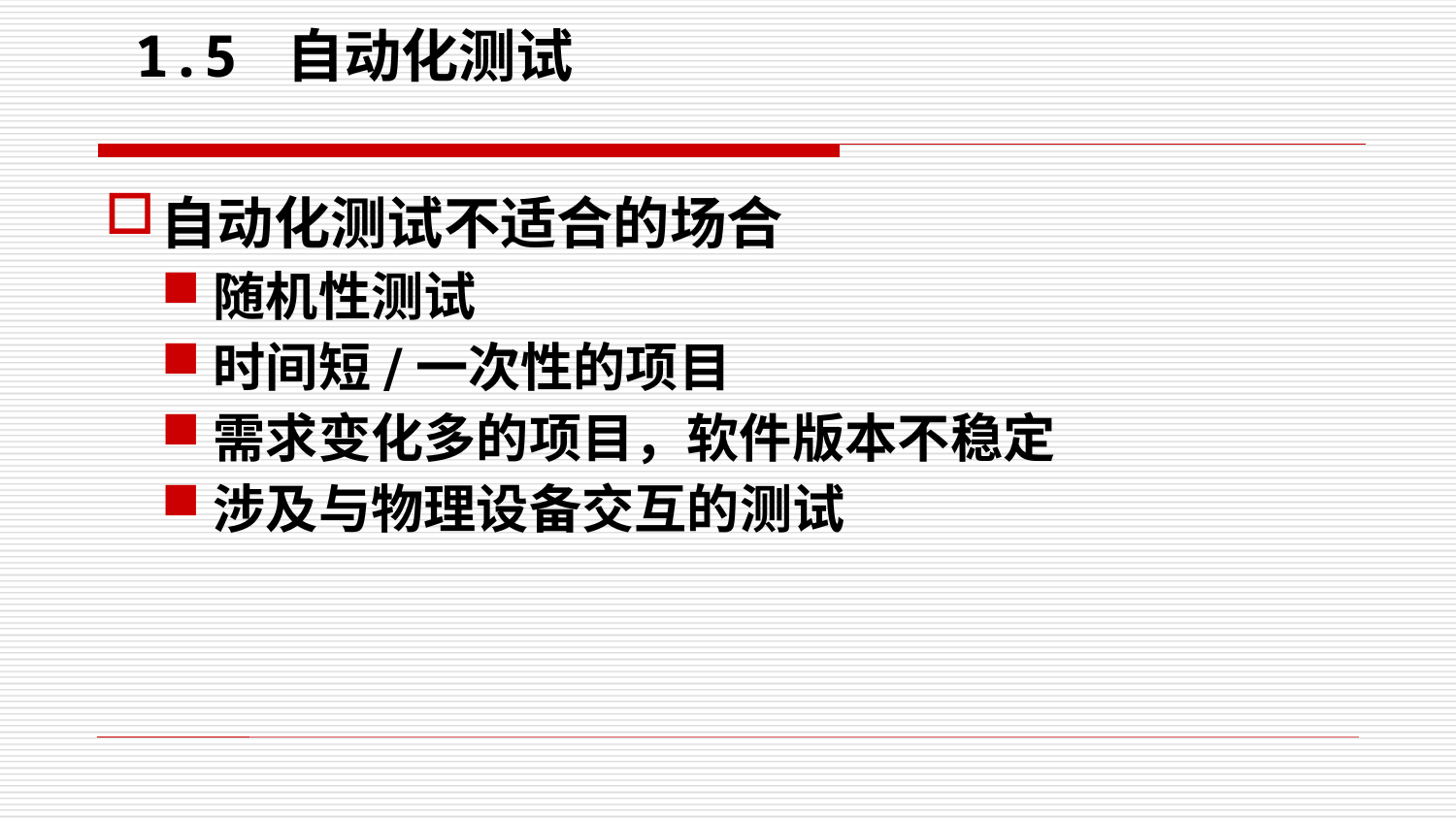

# 1.5 自动化测试
自动化测试不适合的场合
随机性测试
时间短/一次性的项目
需求变化多的项目，软件版本不稳定
涉及与物理设备交互的测试